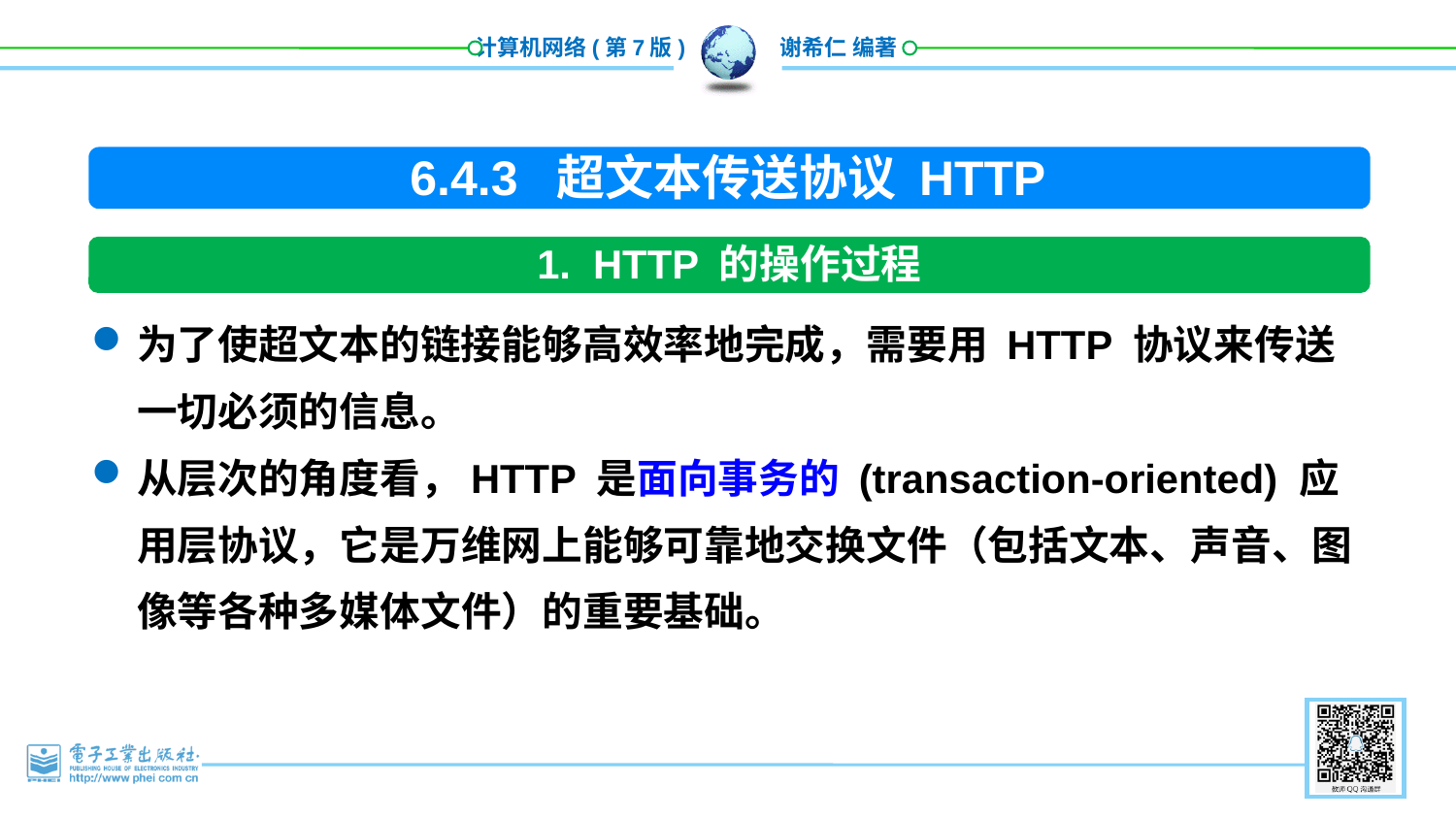

6.4.3  超文本传送协议 HTTP

1.  HTTP 的操作过程

为了使超文本的链接能够高效率地完成，需要用 HTTP 协议来传送一切必须的信息。
从层次的角度看，HTTP 是面向事务的 (transaction-oriented) 应用层协议，它是万维网上能够可靠地交换文件（包括文本、声音、图像等各种多媒体文件）的重要基础。